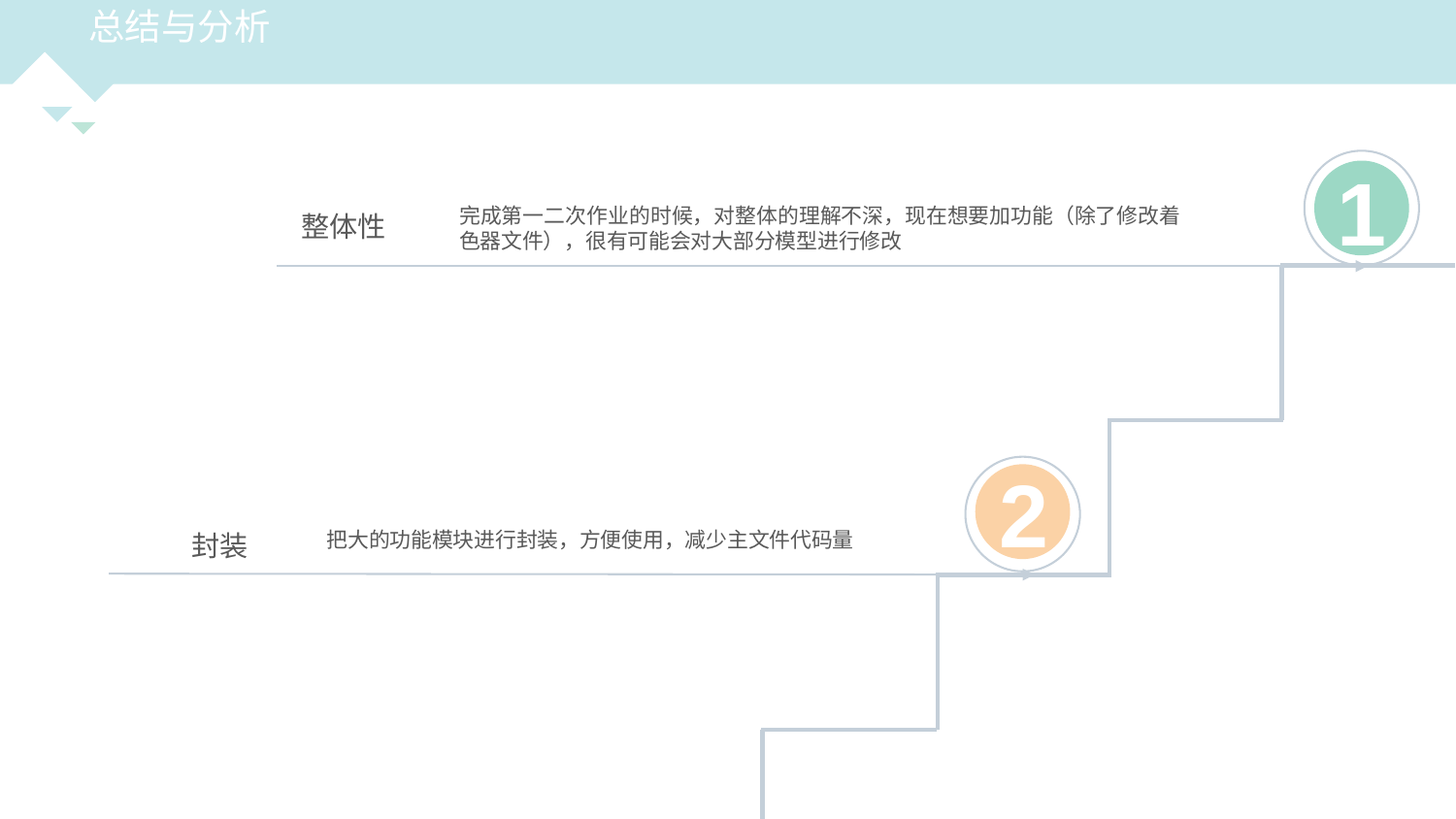

总结与分析
1

完成第一二次作业的时候，对整体的理解不深，现在想要加功能（除了修改着色器文件），很有可能会对大部分模型进行修改
整体性
2

把大的功能模块进行封装，方便使用，减少主文件代码量
封装